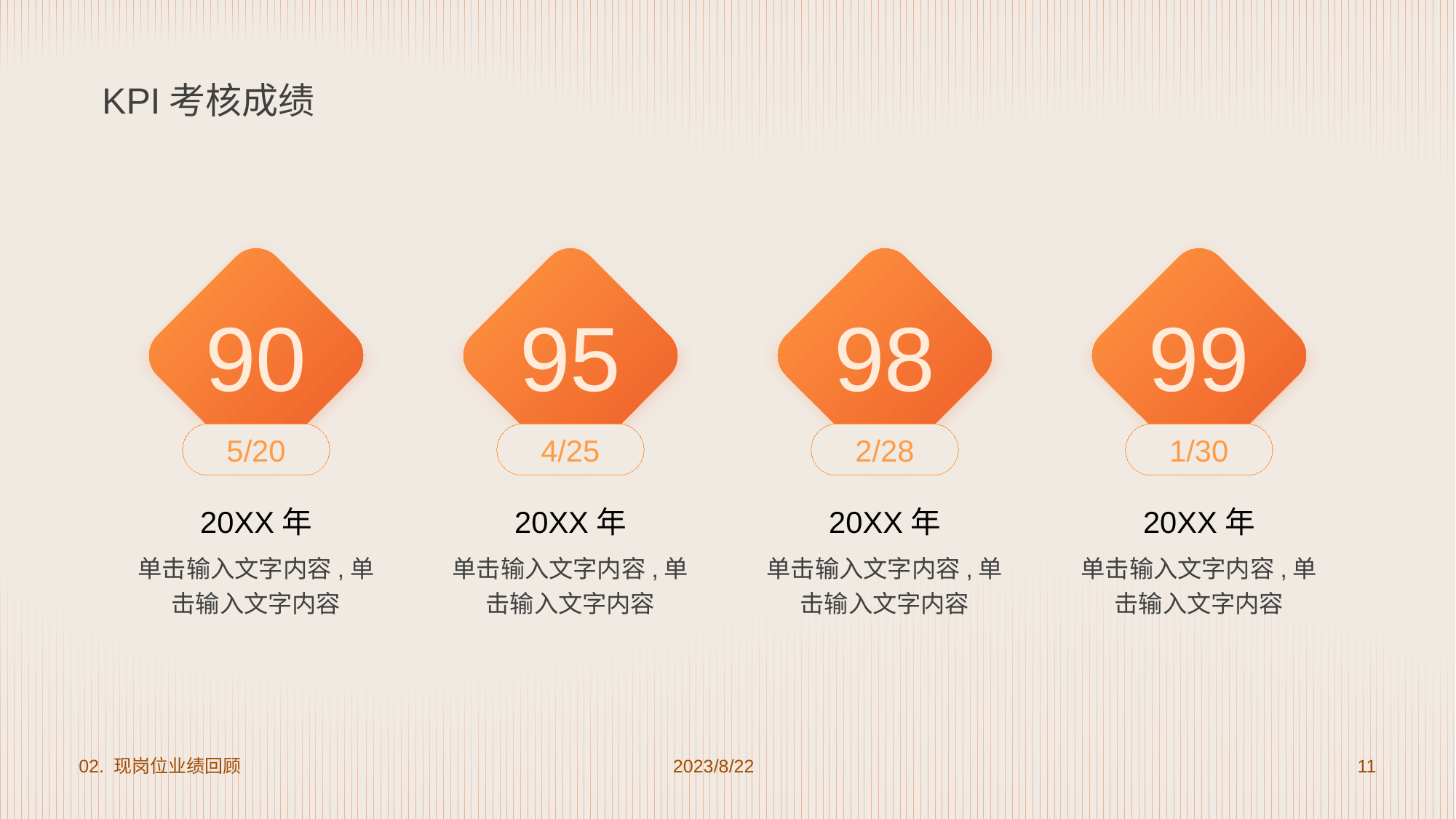

# KPI考核成绩

90
5/20
20XX年
单击输入文字内容,单击输入文字内容

95
4/25
20XX年
单击输入文字内容,单击输入文字内容

98
2/28
20XX年
单击输入文字内容,单击输入文字内容

99
1/30
20XX年
单击输入文字内容,单击输入文字内容
02. 现岗位业绩回顾
2023/8/22
11